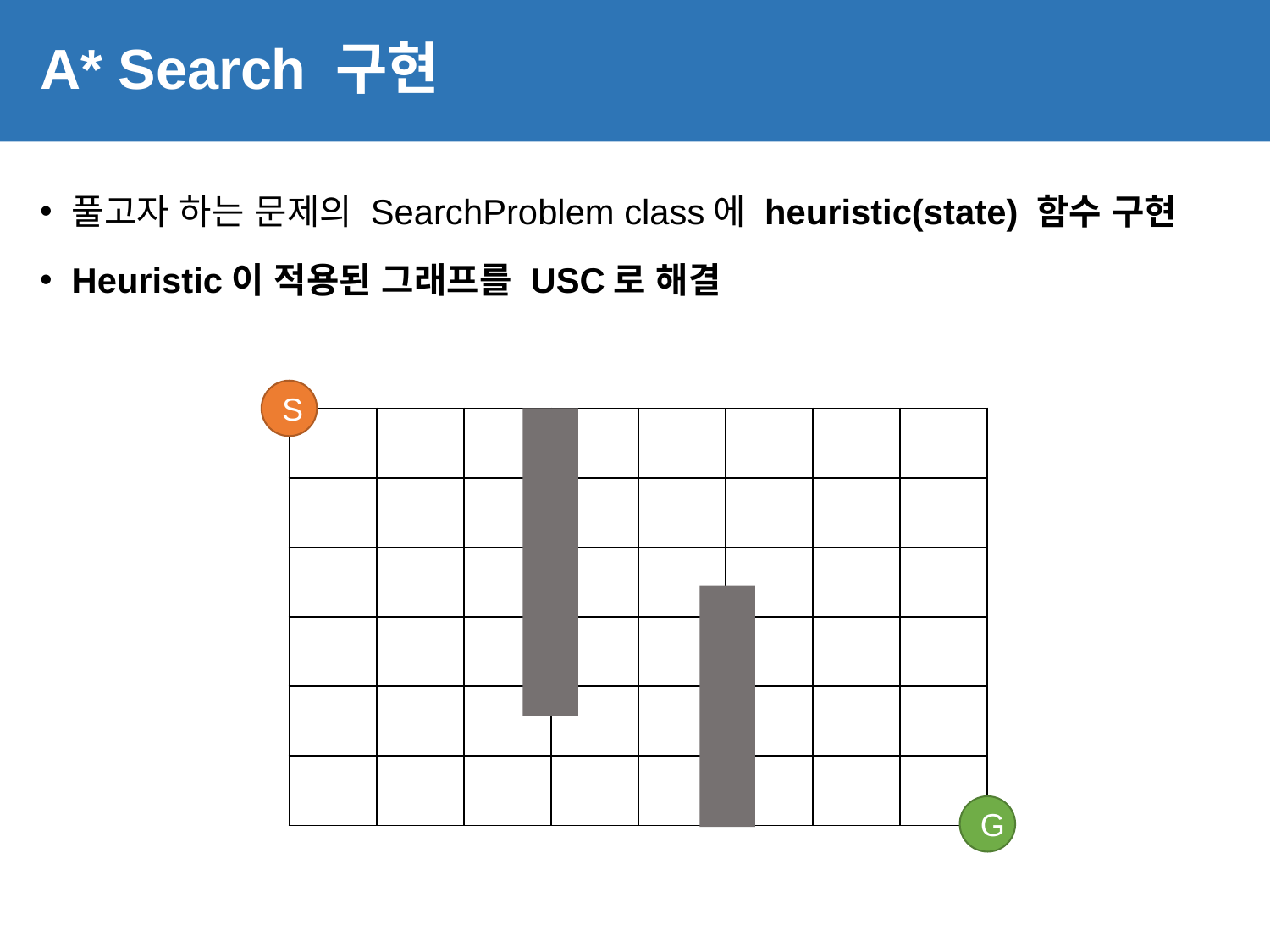

# A* Search 구현
67
풀고자 하는 문제의 SearchProblem class에 heuristic(state) 함수 구현
Heuristic이 적용된 그래프를 USC로 해결
S
|  |  |  |  |  |  |  |  |
| --- | --- | --- | --- | --- | --- | --- | --- |
|  |  |  |  |  |  |  |  |
|  |  |  |  |  |  |  |  |
|  |  |  |  |  |  |  |  |
|  |  |  |  |  |  |  |  |
|  |  |  |  |  |  |  |  |

G